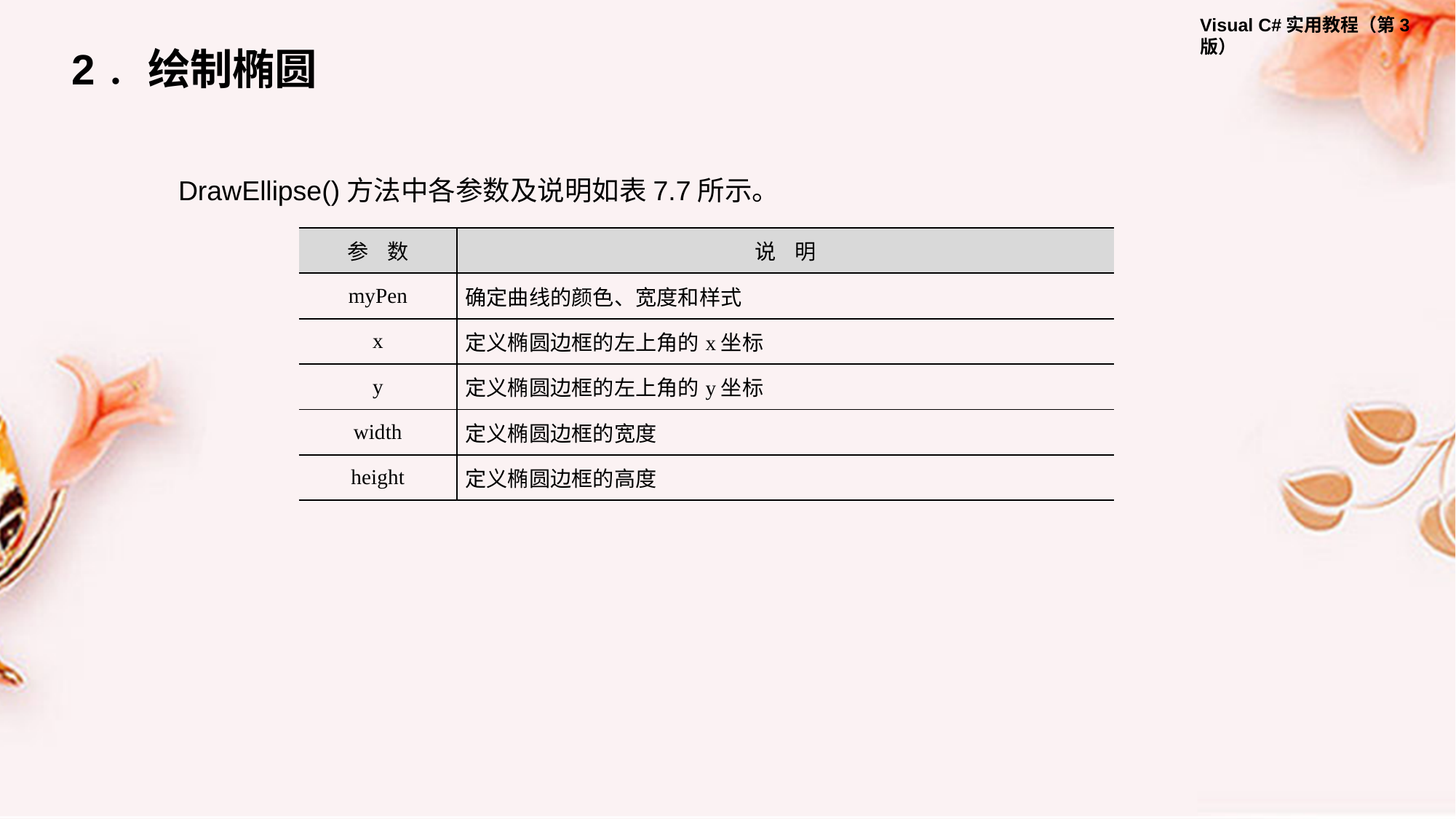

2．绘制椭圆
DrawEllipse()方法中各参数及说明如表7.7所示。
| 参 数 | 说 明 |
| --- | --- |
| myPen | 确定曲线的颜色、宽度和样式 |
| x | 定义椭圆边框的左上角的x坐标 |
| y | 定义椭圆边框的左上角的y坐标 |
| width | 定义椭圆边框的宽度 |
| height | 定义椭圆边框的高度 |